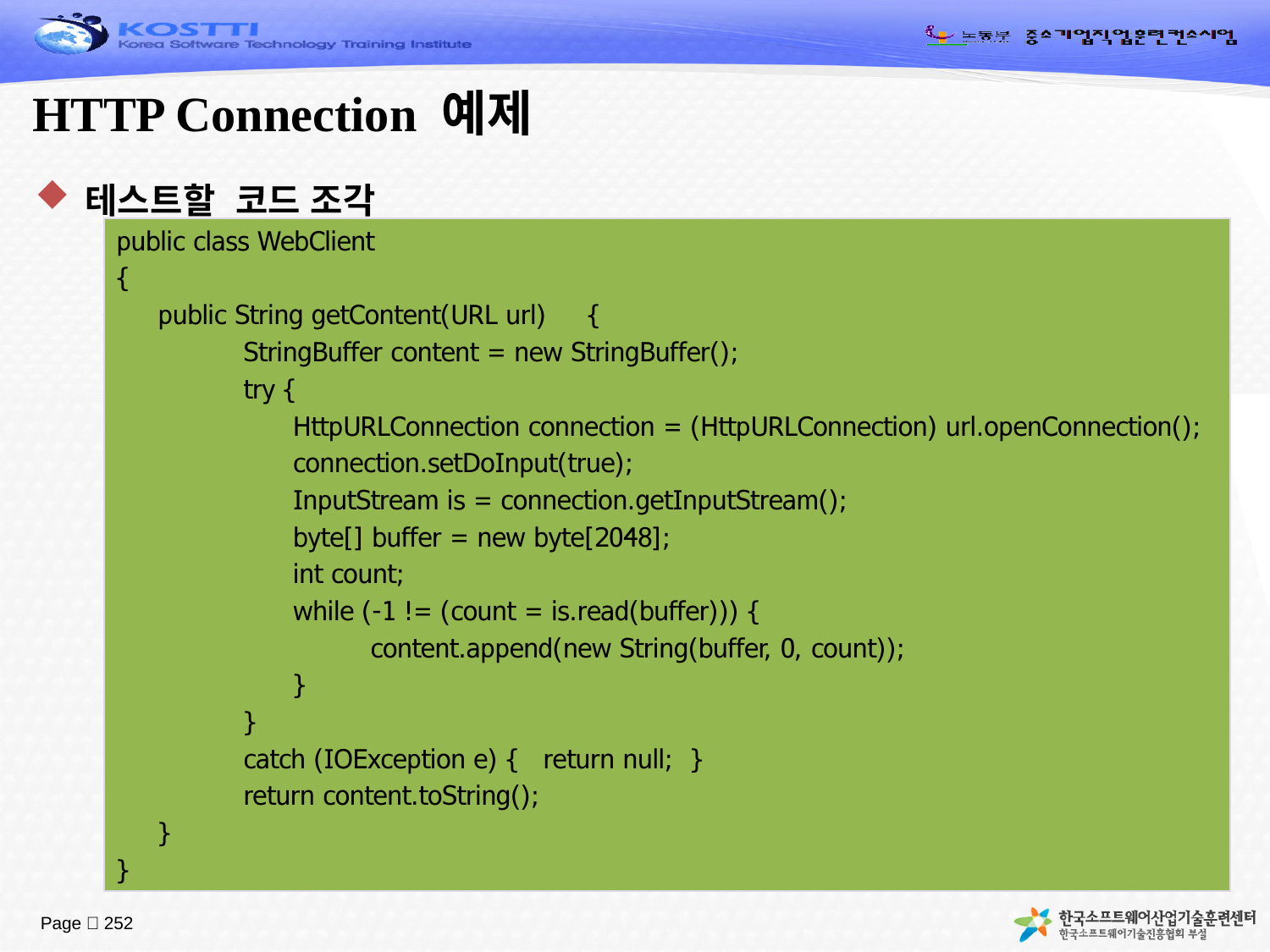

# HTTP Connection 예제
테스트할  코드 조각
public class WebClient
{
     public String getContent(URL url)     {
	StringBuffer content = new StringBuffer();
	try {
	      HttpURLConnection connection = (HttpURLConnection) url.openConnection();
	      connection.setDoInput(true);
	      InputStream is = connection.getInputStream();
	      byte[] buffer = new byte[2048];
	      int count;
	      while (-1 != (count = is.read(buffer))) {
		content.append(new String(buffer, 0, count));
	      }
	}
	catch (IOException e) {   return null;  }
	return content.toString();
     }
}